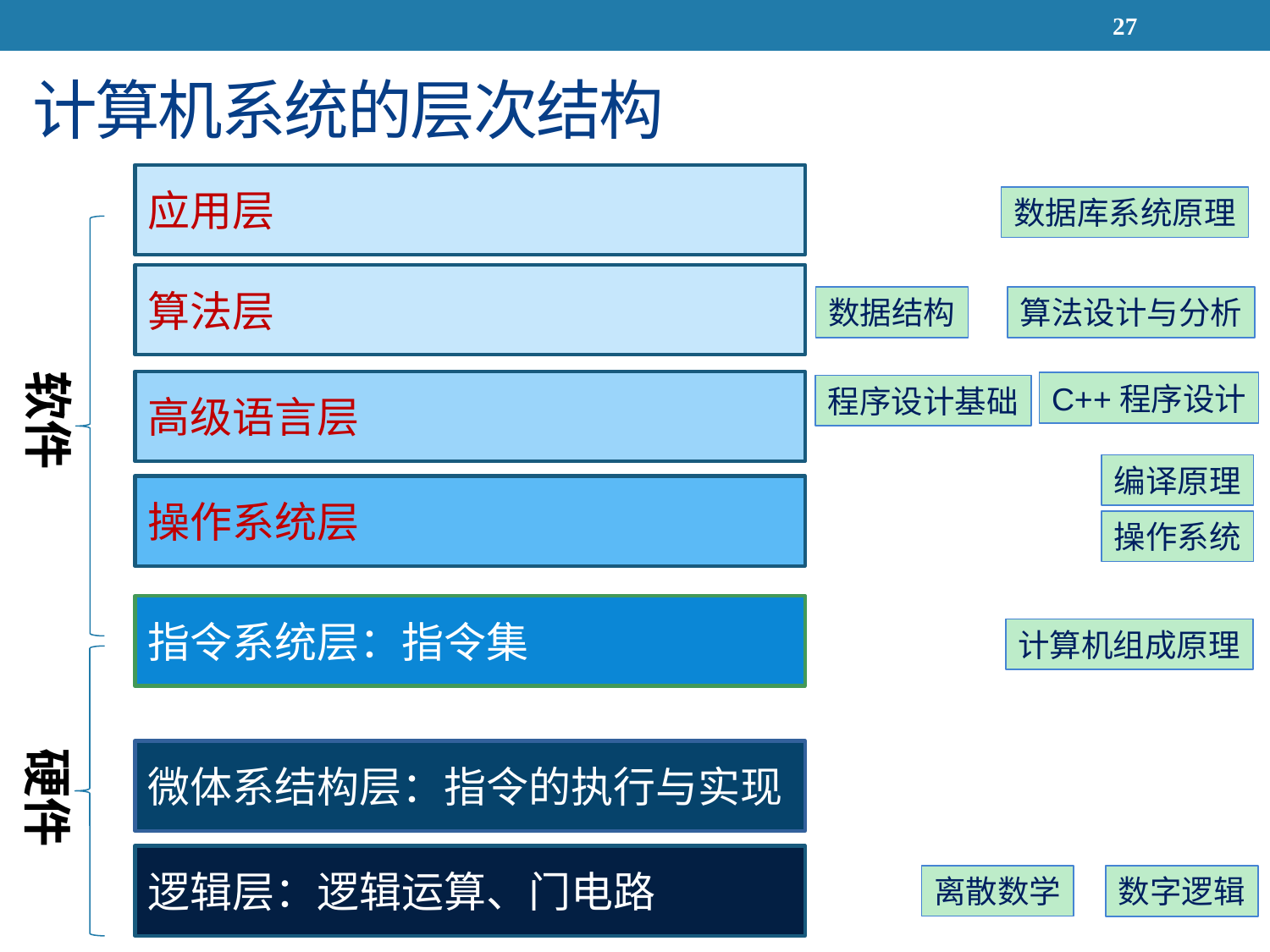

27
# 计算机系统的层次结构
应用层
数据库系统原理

算法层
数据结构
算法设计与分析
软件
高级语言层
C++程序设计
程序设计基础
编译原理
操作系统层
操作系统
指令系统层：指令集
计算机组成原理

硬件
微体系结构层：指令的执行与实现
逻辑层：逻辑运算、门电路
离散数学
数字逻辑